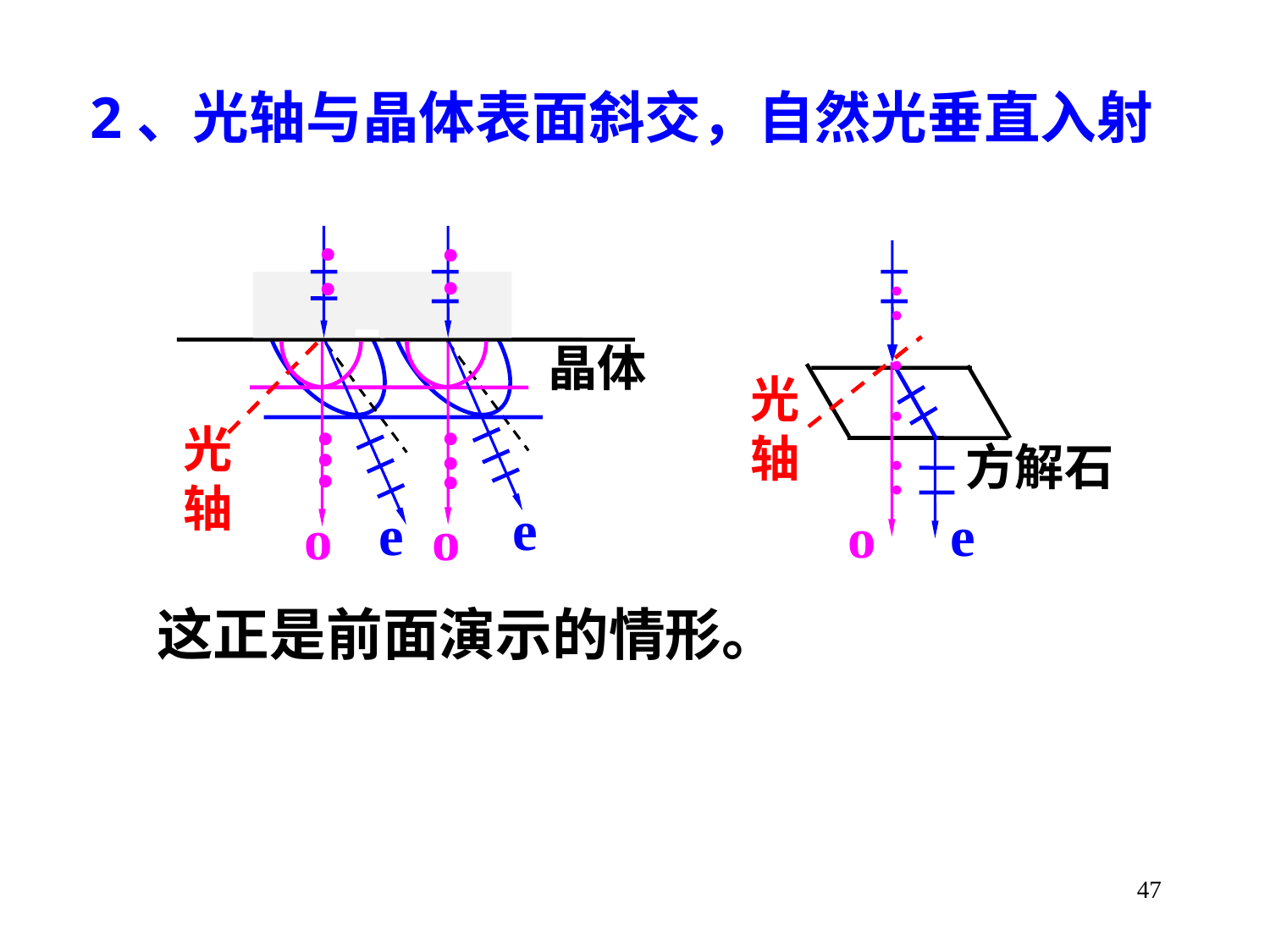

2、光轴与晶体表面斜交，自然光垂直入射
·
·
·
·

·

·

·

光轴

·

·
方解石

·

o
 e

晶体

光轴

e
e

o
o

·
·
·
·
·
·

这正是前面演示的情形。
47